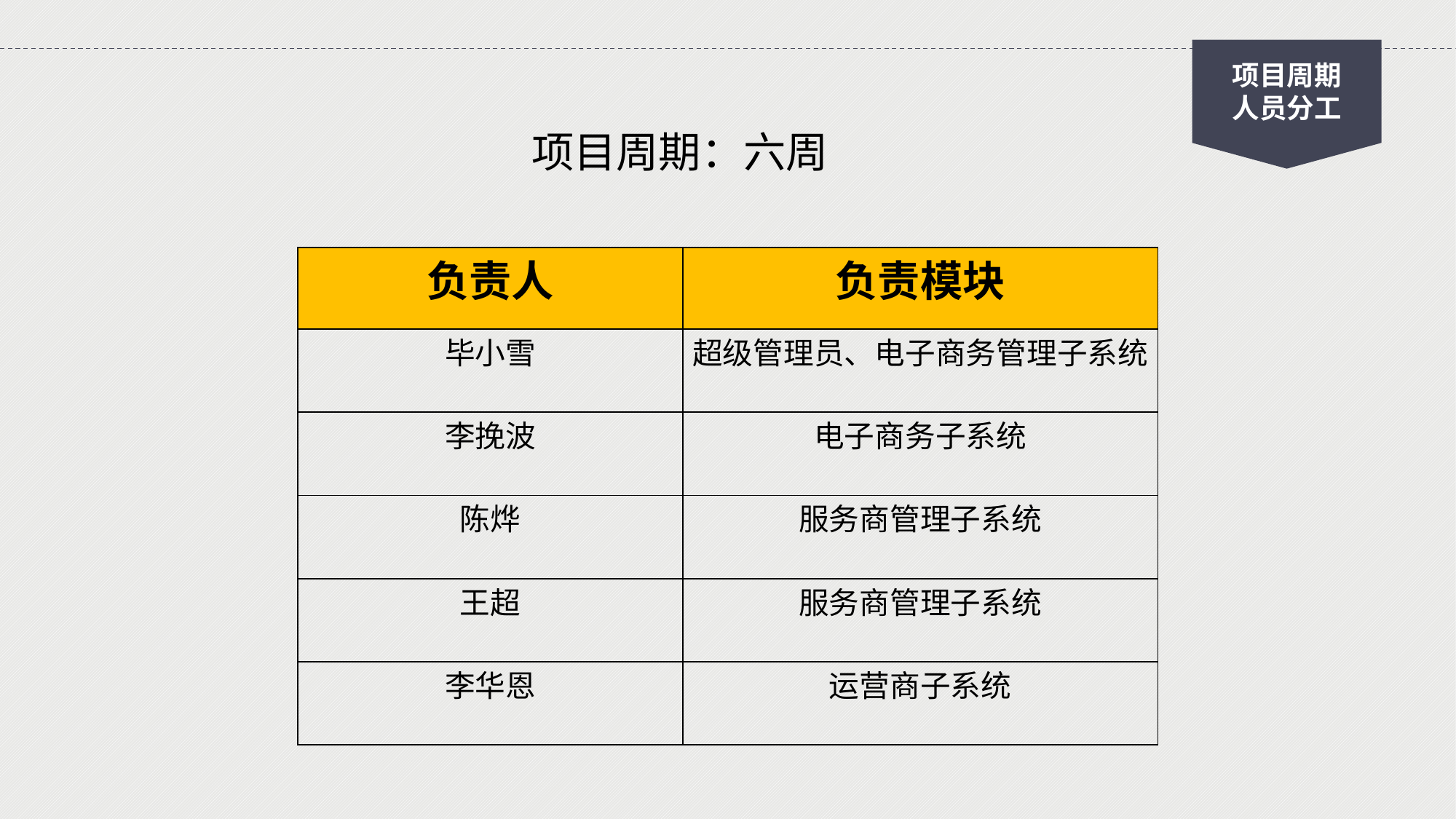

项目周期
人员分工
项目周期：六周
| 负责人 | 负责模块 |
| --- | --- |
| 毕小雪 | 超级管理员、电子商务管理子系统 |
| 李挽波 | 电子商务子系统 |
| 陈烨 | 服务商管理子系统 |
| 王超 | 服务商管理子系统 |
| 李华恩 | 运营商子系统 |